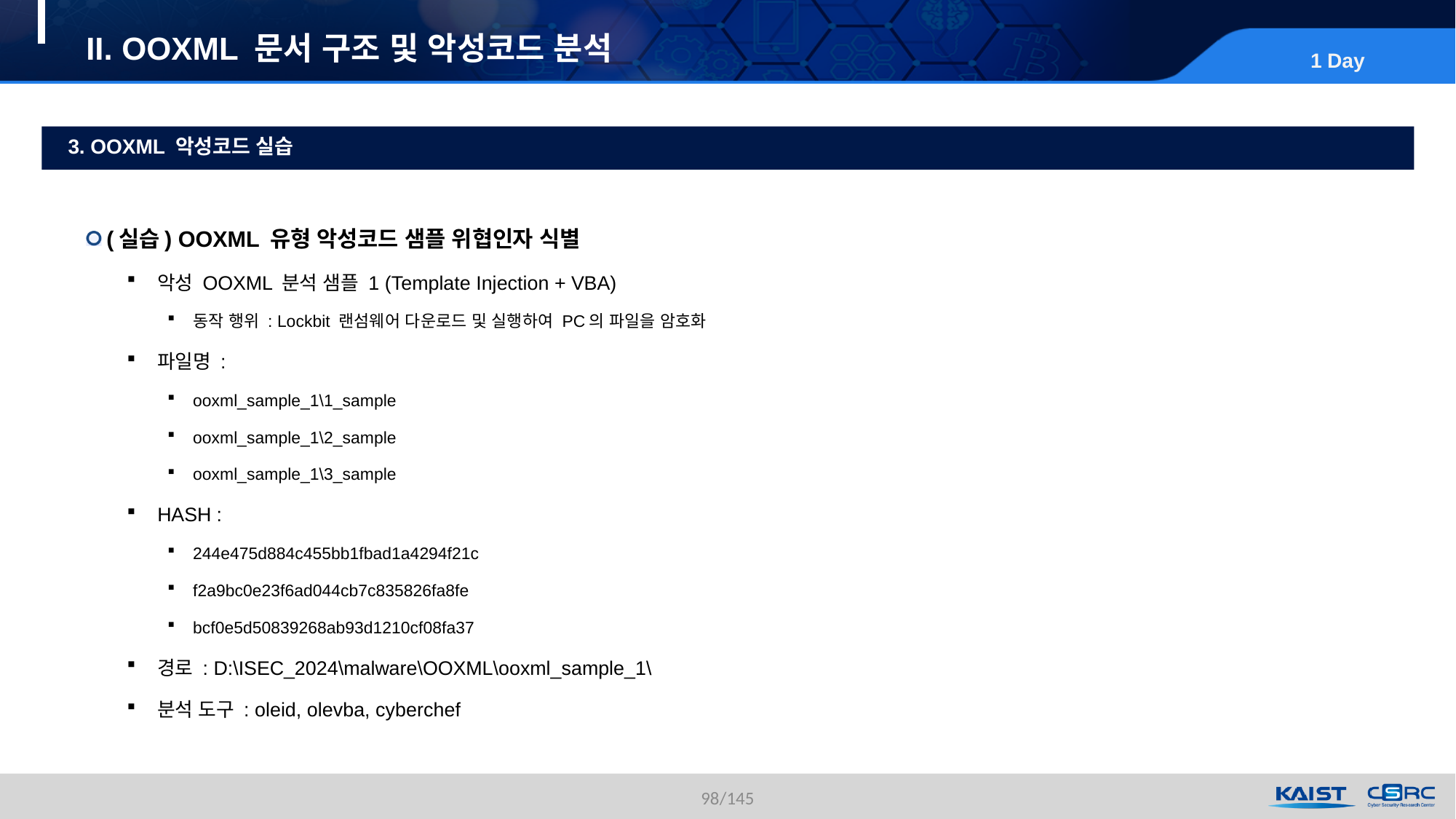

# II. OOXML 문서 구조 및 악성코드 분석
3. OOXML 악성코드 실습
(실습) OOXML 유형 악성코드 샘플 위협인자 식별
악성 OOXML 분석 샘플 1 (Template Injection + VBA)
동작 행위 : Lockbit 랜섬웨어 다운로드 및 실행하여 PC의 파일을 암호화
파일명 :
ooxml_sample_1\1_sample
ooxml_sample_1\2_sample
ooxml_sample_1\3_sample
HASH :
244e475d884c455bb1fbad1a4294f21c
f2a9bc0e23f6ad044cb7c835826fa8fe
bcf0e5d50839268ab93d1210cf08fa37
경로 : D:\ISEC_2024\malware\OOXML\ooxml_sample_1\
분석 도구 : oleid, olevba, cyberchef

98/145